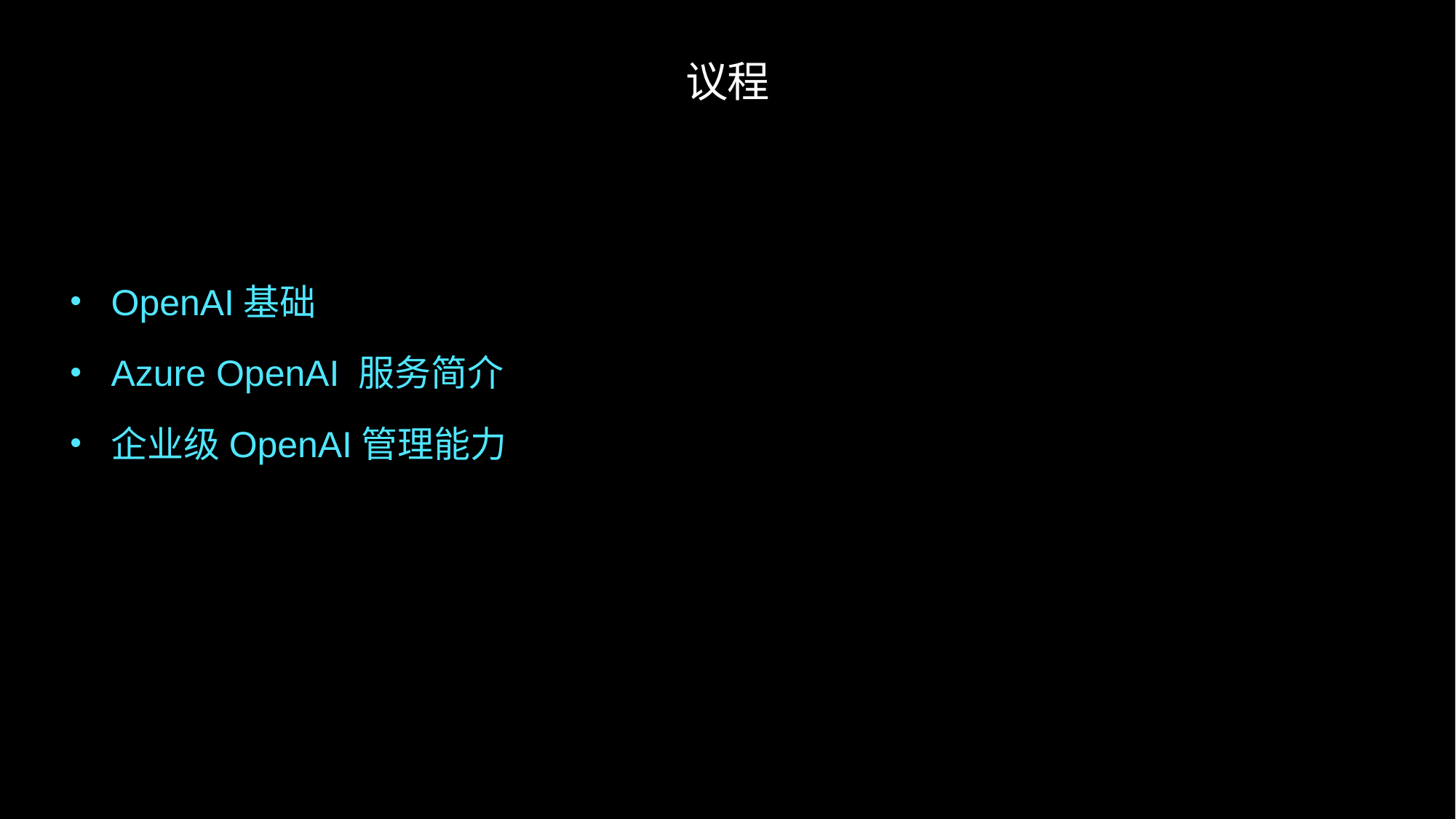

# 议程
OpenAI基础
Azure OpenAI 服务简介
企业级OpenAI管理能力